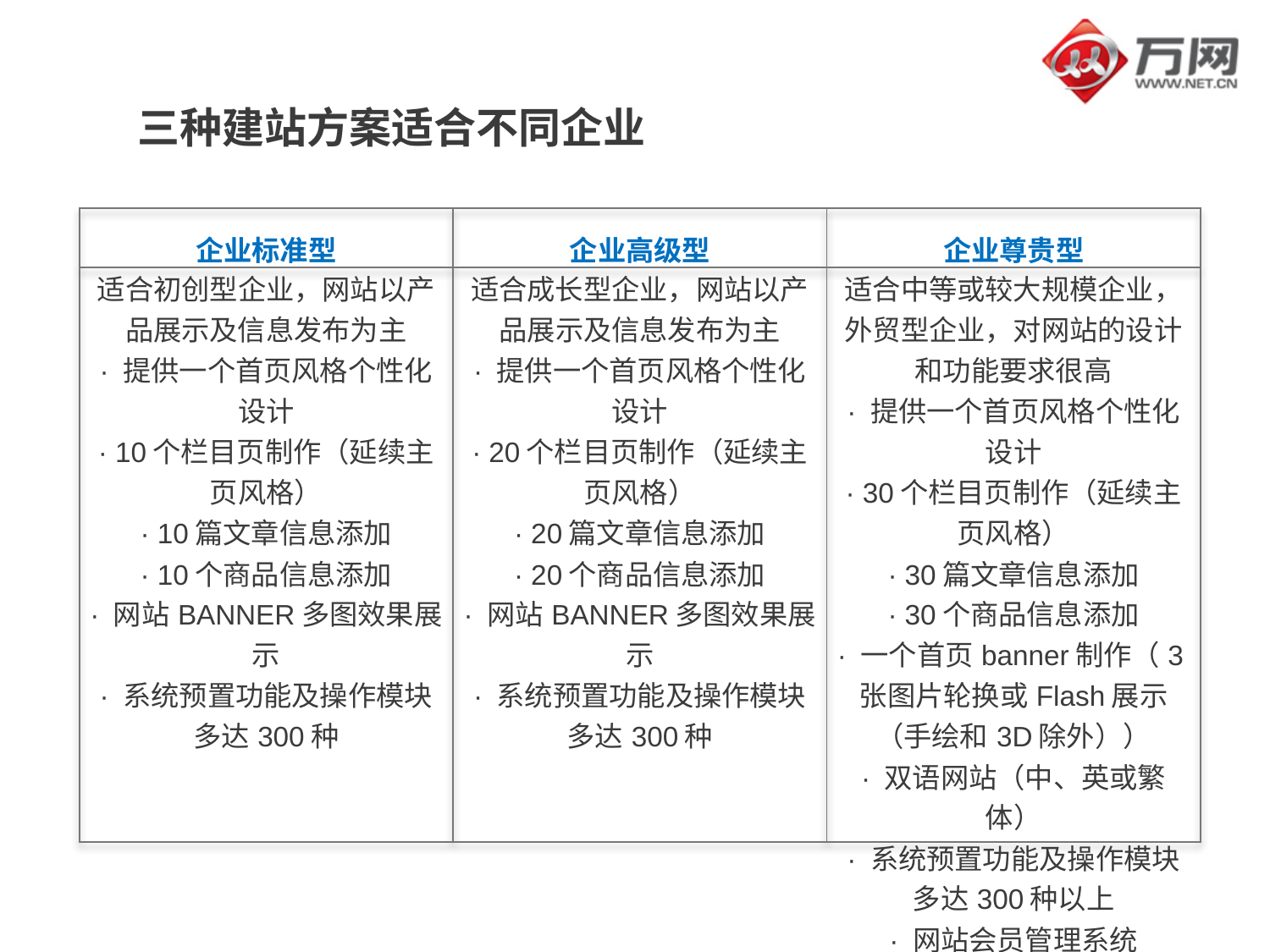

# 三种建站方案适合不同企业
| 企业标准型 | 企业高级型 | 企业尊贵型 |
| --- | --- | --- |
| 适合初创型企业，网站以产品展示及信息发布为主 · 提供一个首页风格个性化设计 · 10个栏目页制作（延续主页风格） · 10篇文章信息添加 · 10个商品信息添加 · 网站BANNER多图效果展示 · 系统预置功能及操作模块多达300种 | 适合成长型企业，网站以产品展示及信息发布为主 · 提供一个首页风格个性化设计 · 20个栏目页制作（延续主页风格） · 20篇文章信息添加 · 20个商品信息添加 · 网站BANNER多图效果展示 · 系统预置功能及操作模块多达300种 | 适合中等或较大规模企业，外贸型企业，对网站的设计和功能要求很高 · 提供一个首页风格个性化设计 · 30个栏目页制作（延续主页风格） · 30篇文章信息添加 · 30个商品信息添加 · 一个首页banner制作（3张图片轮换或Flash展示（手绘和3D除外）） · 双语网站（中、英或繁体） · 系统预置功能及操作模块多达300种以上 · 网站会员管理系统 |